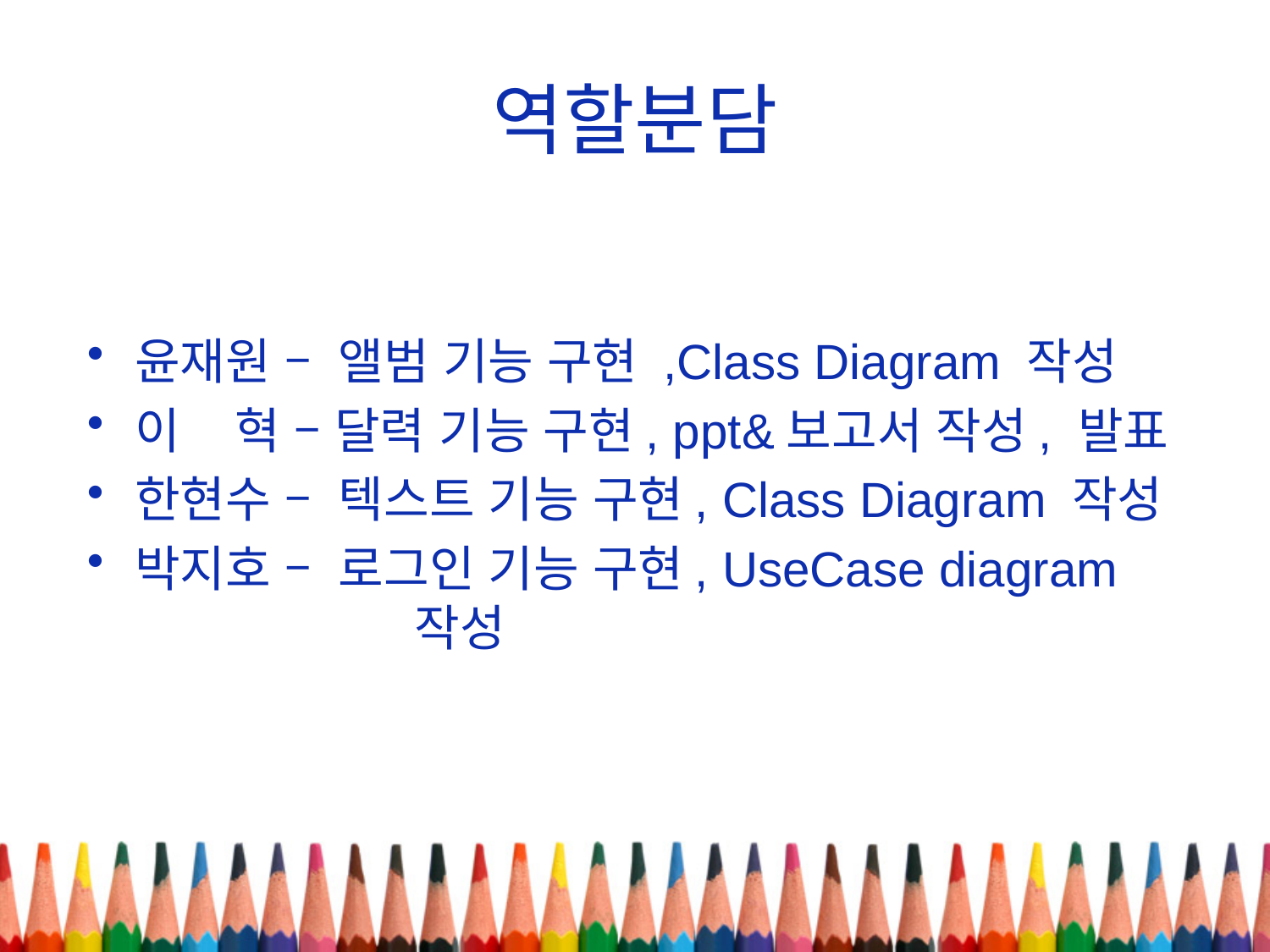

# 역할분담
윤재원 –  앨범 기능 구현 ,Class Diagram 작성
이    혁 – 달력 기능 구현, ppt&보고서 작성, 발표
한현수 –  텍스트 기능 구현, Class Diagram 작성
박지호 –  로그인 기능 구현, UseCase diagram            		 작성